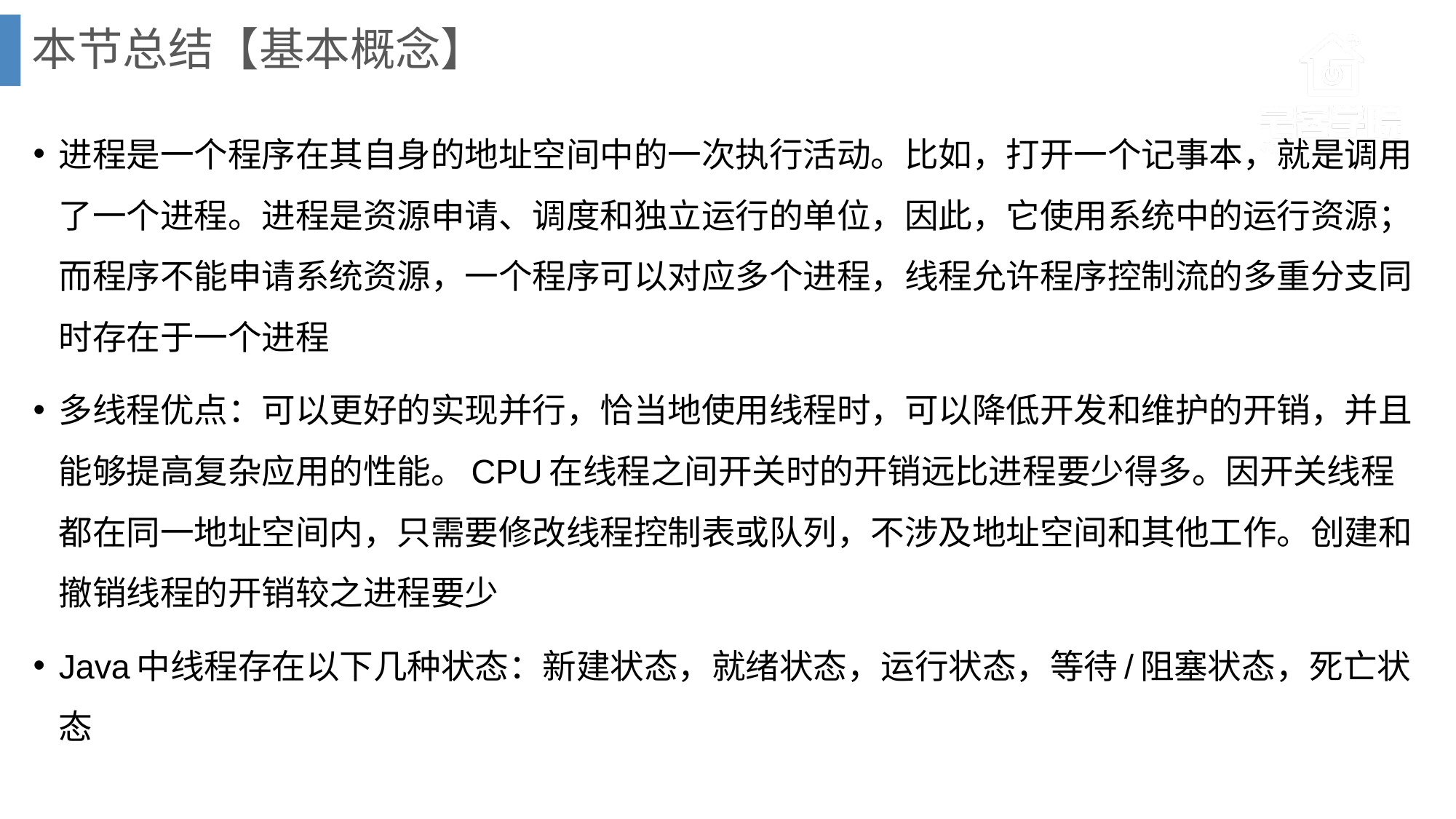

# 本节总结【基本概念】
进程是一个程序在其自身的地址空间中的一次执行活动。比如，打开一个记事本，就是调用了一个进程。进程是资源申请、调度和独立运行的单位，因此，它使用系统中的运行资源；而程序不能申请系统资源，一个程序可以对应多个进程，线程允许程序控制流的多重分支同时存在于一个进程
多线程优点：可以更好的实现并行，恰当地使用线程时，可以降低开发和维护的开销，并且能够提高复杂应用的性能。CPU在线程之间开关时的开销远比进程要少得多。因开关线程都在同一地址空间内，只需要修改线程控制表或队列，不涉及地址空间和其他工作。创建和撤销线程的开销较之进程要少
Java中线程存在以下几种状态：新建状态，就绪状态，运行状态，等待/阻塞状态，死亡状态